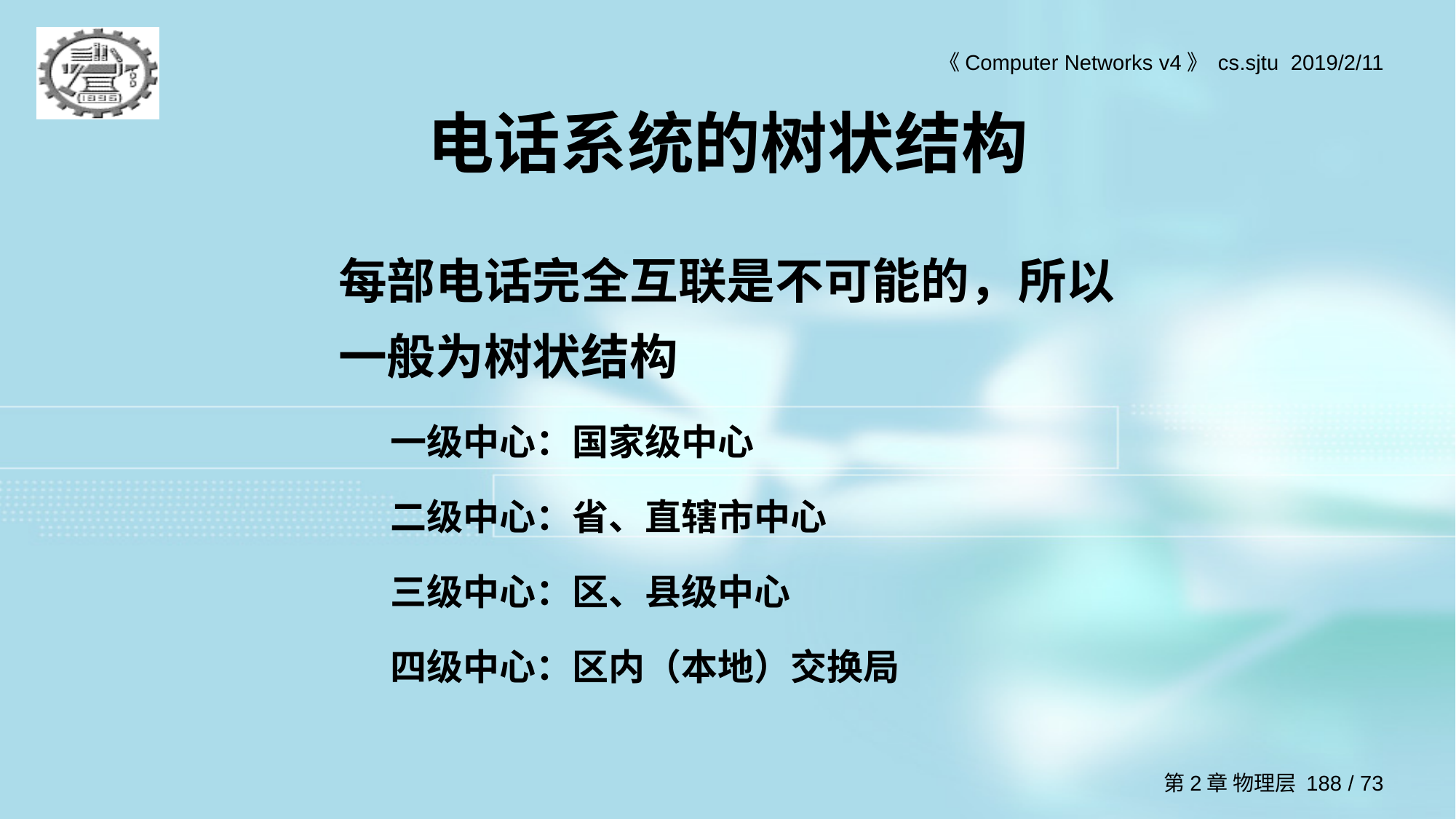

# 电话系统的树状结构
每部电话完全互联是不可能的，所以一般为树状结构
一级中心：国家级中心
二级中心：省、直辖市中心
三级中心：区、县级中心
四级中心：区内（本地）交换局